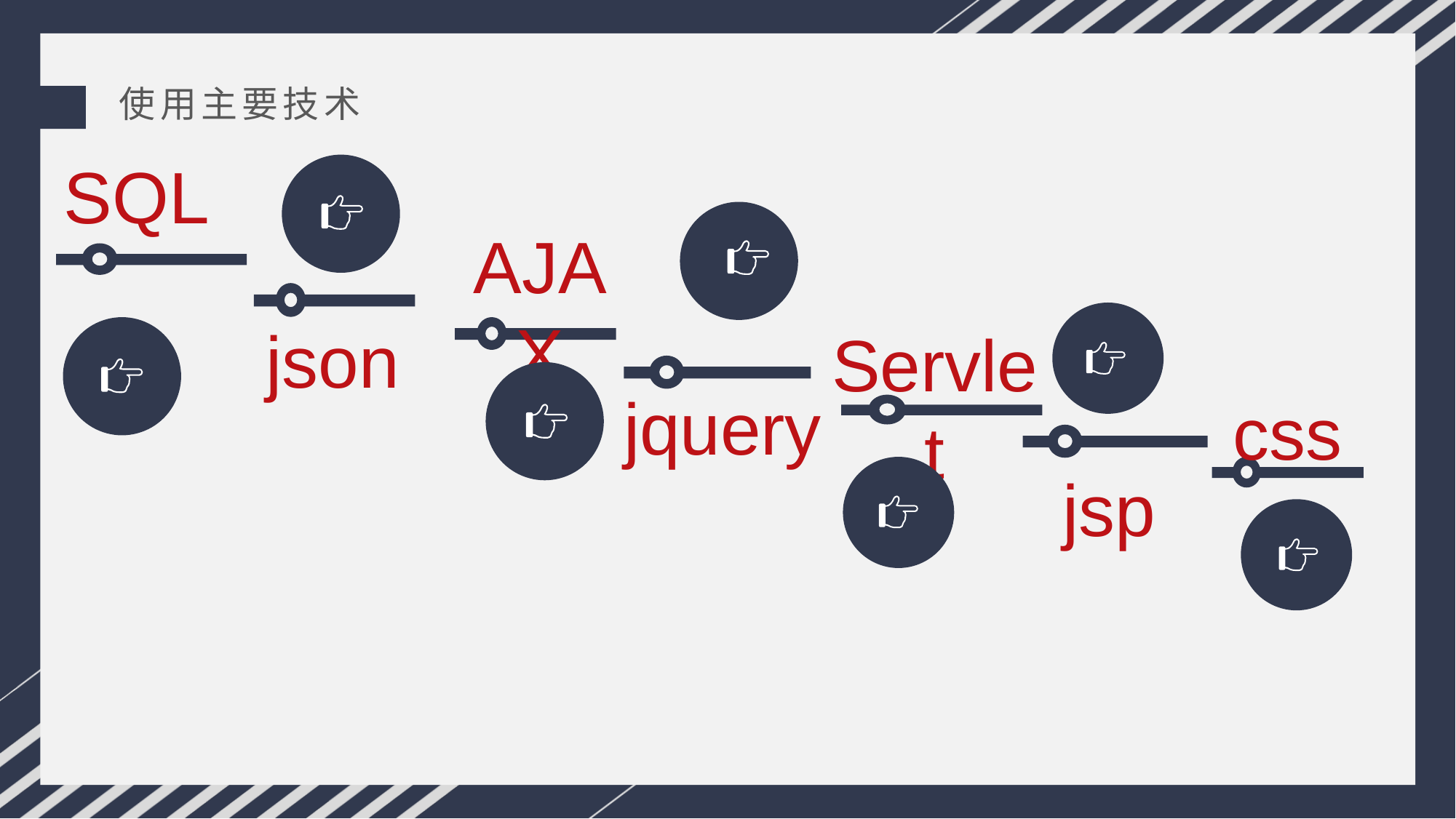

使用主要技术
SQL
AJAX

json

jquery

Servlet
css

jsp